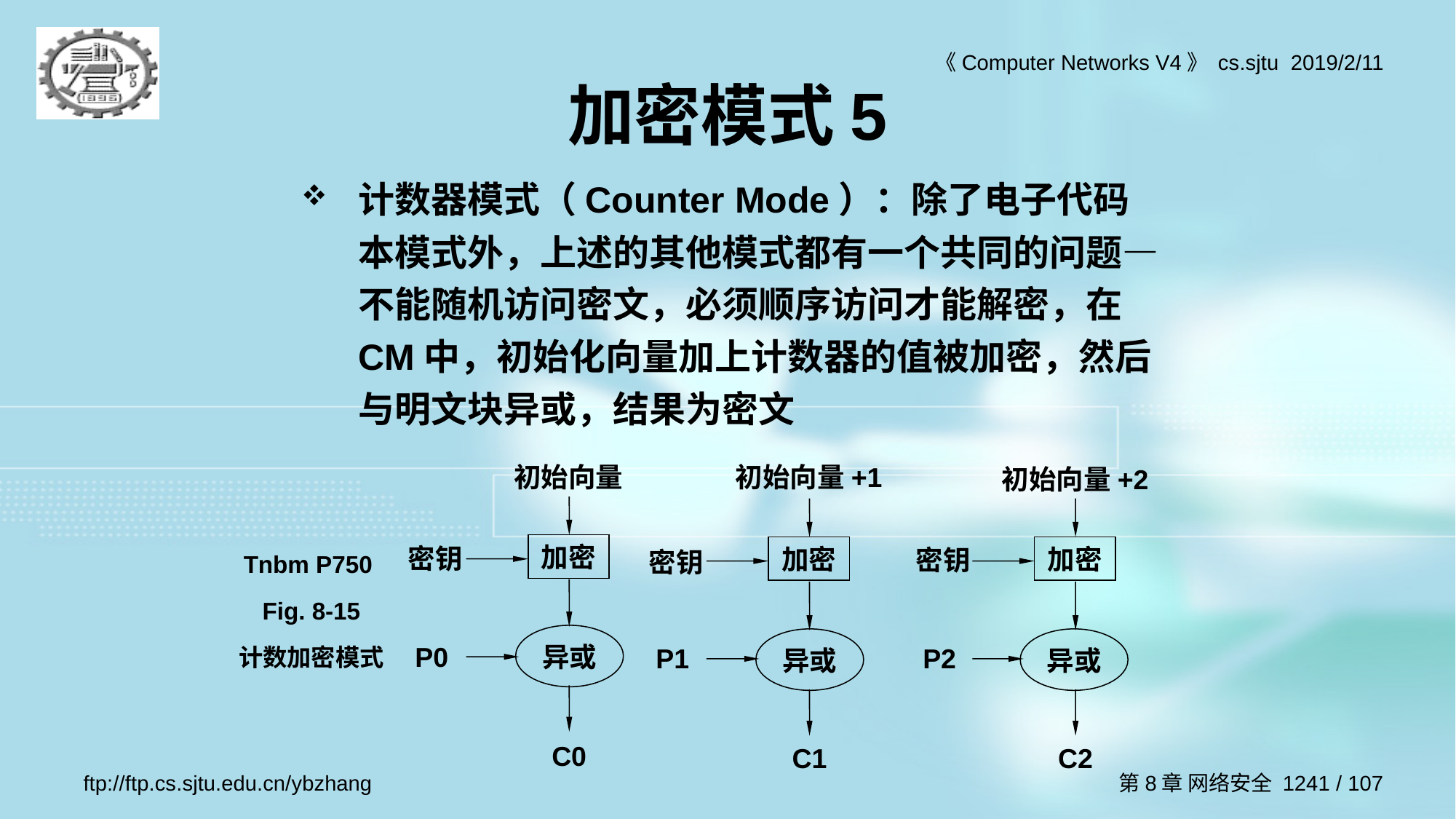

# 加密模式5
计数器模式（Counter Mode）：除了电子代码本模式外，上述的其他模式都有一个共同的问题—不能随机访问密文，必须顺序访问才能解密，在CM中，初始化向量加上计数器的值被加密，然后与明文块异或，结果为密文
初始向量

加密
密钥

异或
P0

C0
初始向量+1

加密
密钥

异或
P1

C1
初始向量+2

加密
密钥

异或
P2

C2
Tnbm P750  Fig. 8-15
计数加密模式